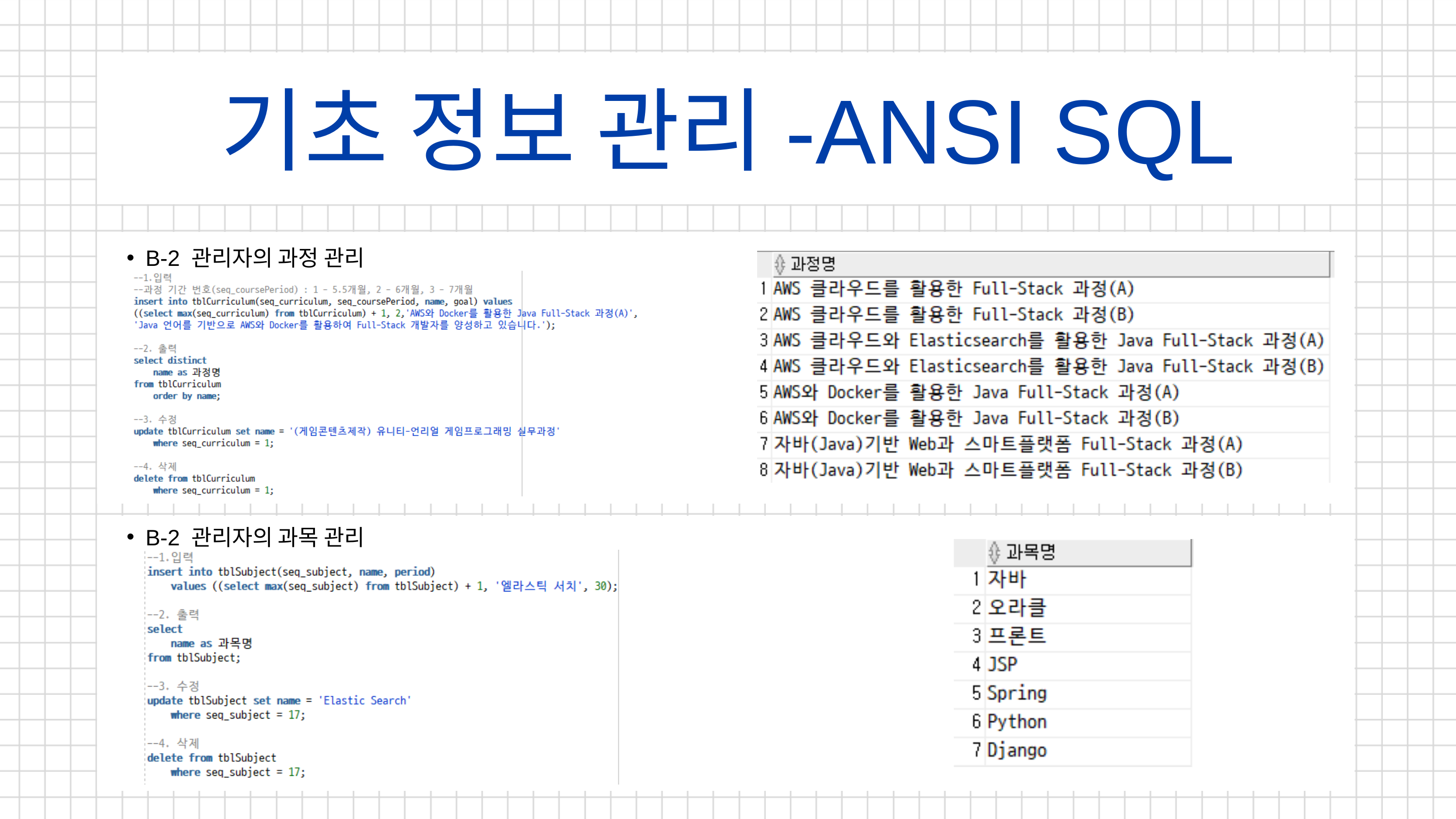

기초 정보 관리-ANSI SQL

B-2 관리자의 과정 관리

B-2 관리자의 과목 관리